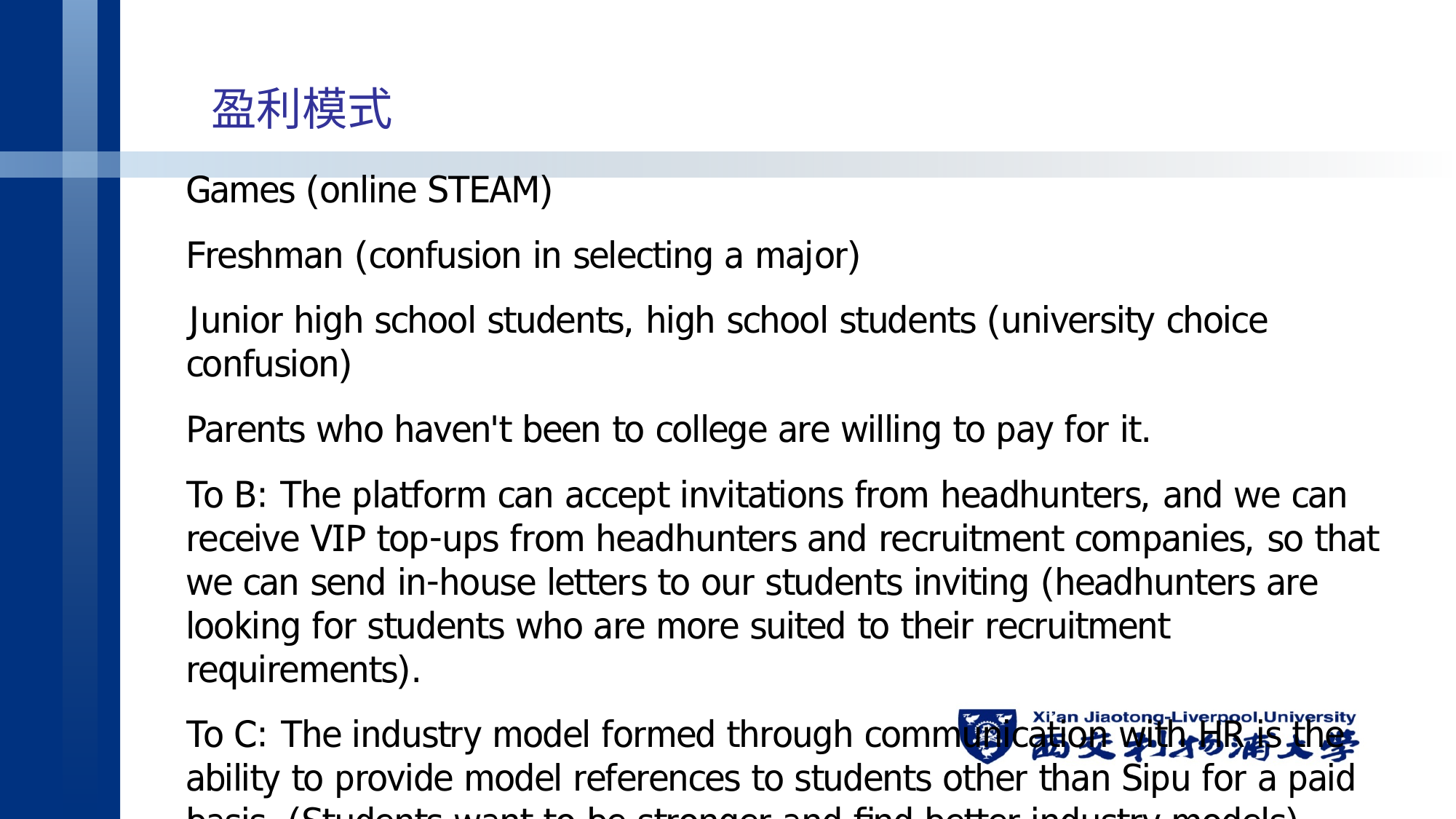

# 盈利模式
Games (online STEAM)
Freshman (confusion in selecting a major)
Junior high school students, high school students (university choice confusion)
Parents who haven't been to college are willing to pay for it.
To B: The platform can accept invitations from headhunters, and we can receive VIP top-ups from headhunters and recruitment companies, so that we can send in-house letters to our students inviting (headhunters are looking for students who are more suited to their recruitment requirements).
To C: The industry model formed through communication with HR is the ability to provide model references to students other than Sipu for a paid basis. (Students want to be stronger and find better industry models).
Through and providing and on-campus learning supermarkets and off-campus learning resources for docking and drainage (educational entities need more customers).
Other profit models: advertising, professional HR career counseling, direct educational institutions, support employment office work.